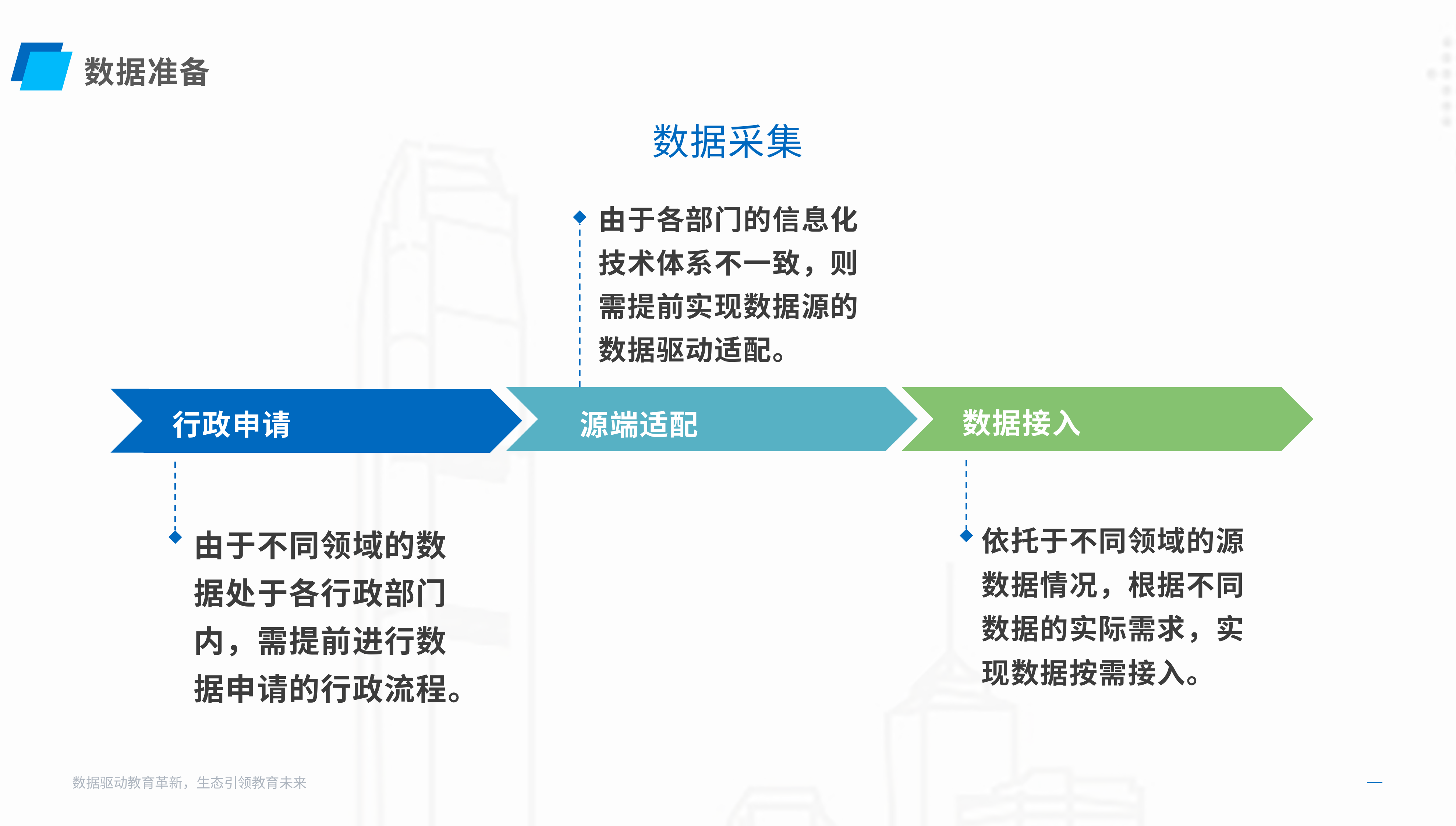

数据准备
数据采集
由于各部门的信息化技术体系不一致，则需提前实现数据源的数据驱动适配。
数据接入
源端适配
行政申请
依托于不同领域的源数据情况，根据不同数据的实际需求，实现数据按需接入。
由于不同领域的数据处于各行政部门内，需提前进行数据申请的行政流程。